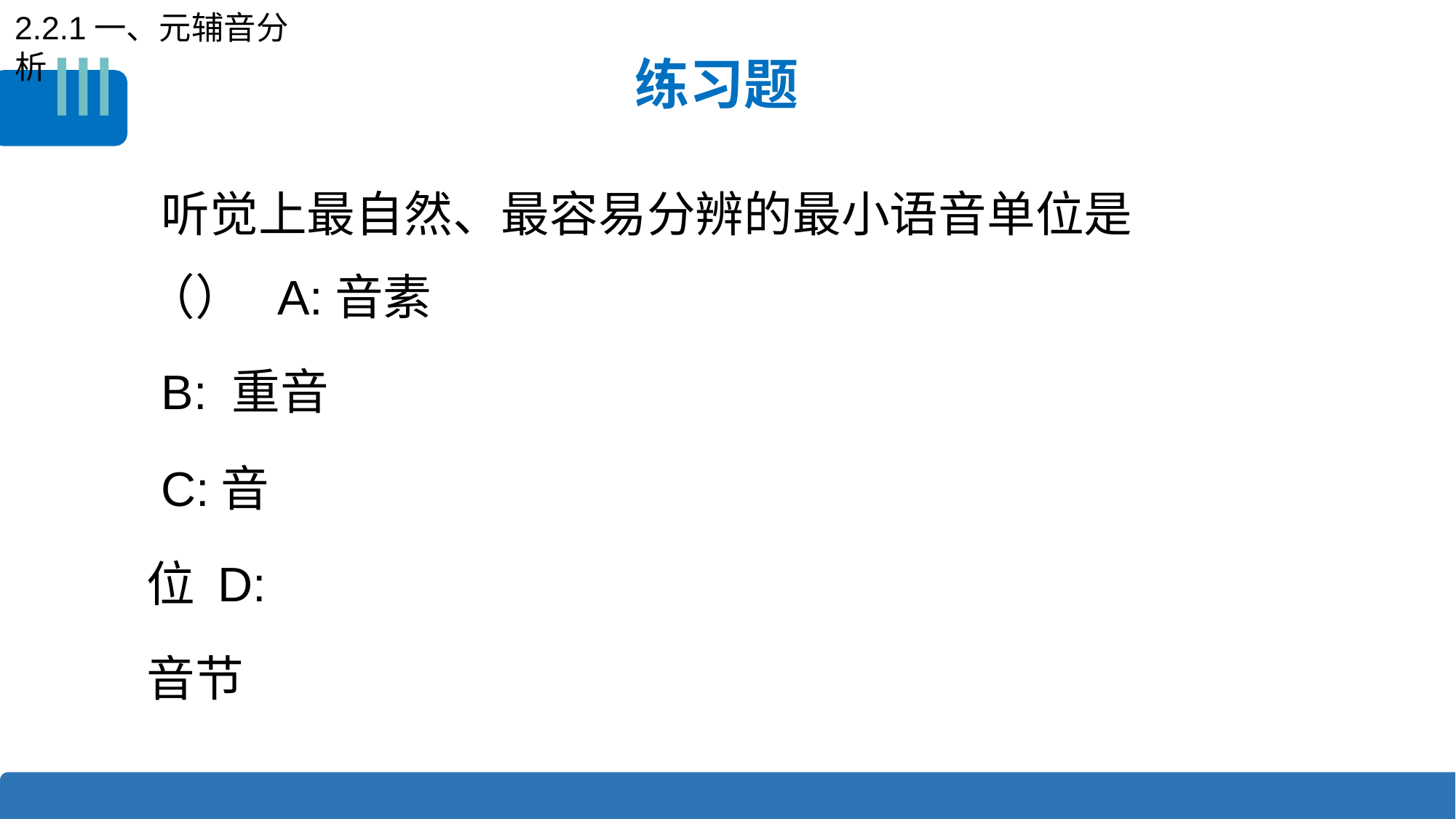

2.2.1一、元辅音分析
练习题
听觉上最自然、最容易分辨的最小语音单位是（）  A:音素
B: 重音
C:音位 D:音节

7:30-9:40学知识9:40-9:50随堂考9:50-9:55复习 累积2小时直播真题奖 没听懂的童鞋可下载李东洋精讲2重点总结